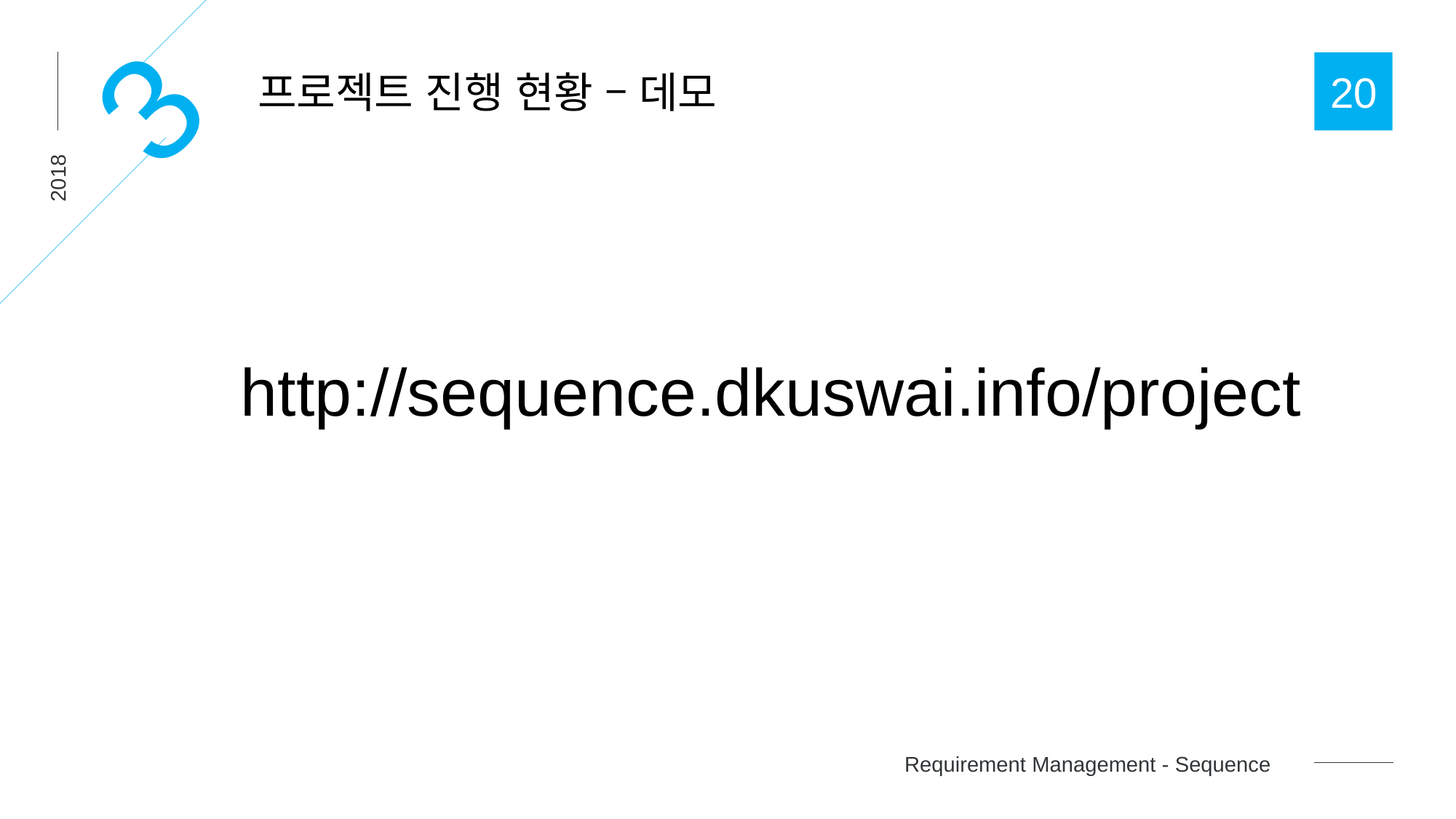

3

프로젝트 진행 현황 – 데모
20
2018
http://sequence.dkuswai.info/project
Requirement Management - Sequence